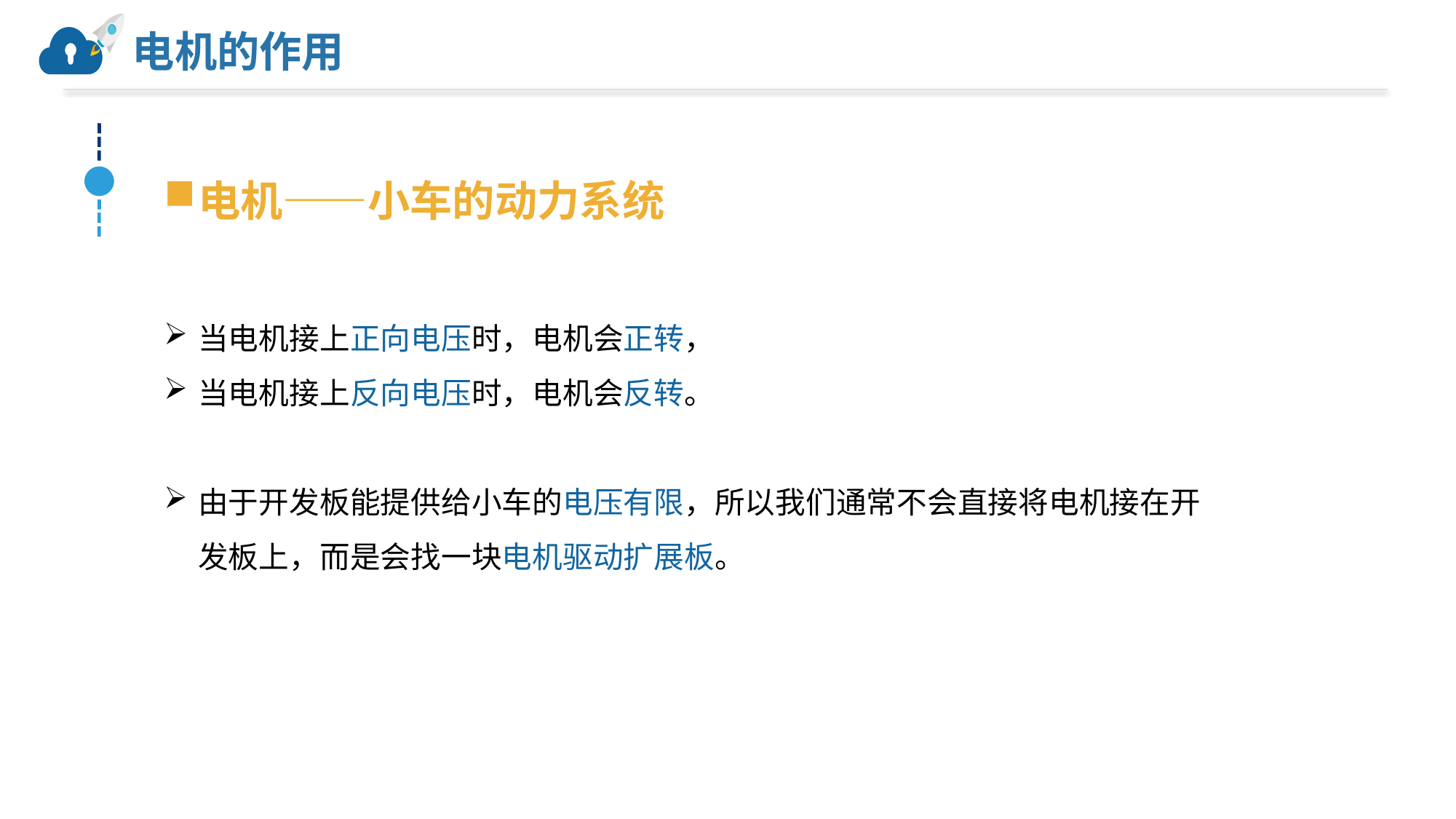

# 电机的作用

电机——小车的动力系统

当电机接上正向电压时，电机会正转，
当电机接上反向电压时，电机会反转。

由于开发板能提供给小车的电压有限，所以我们通常不会直接将电机接在开发板上，而是会找一块电机驱动扩展板。